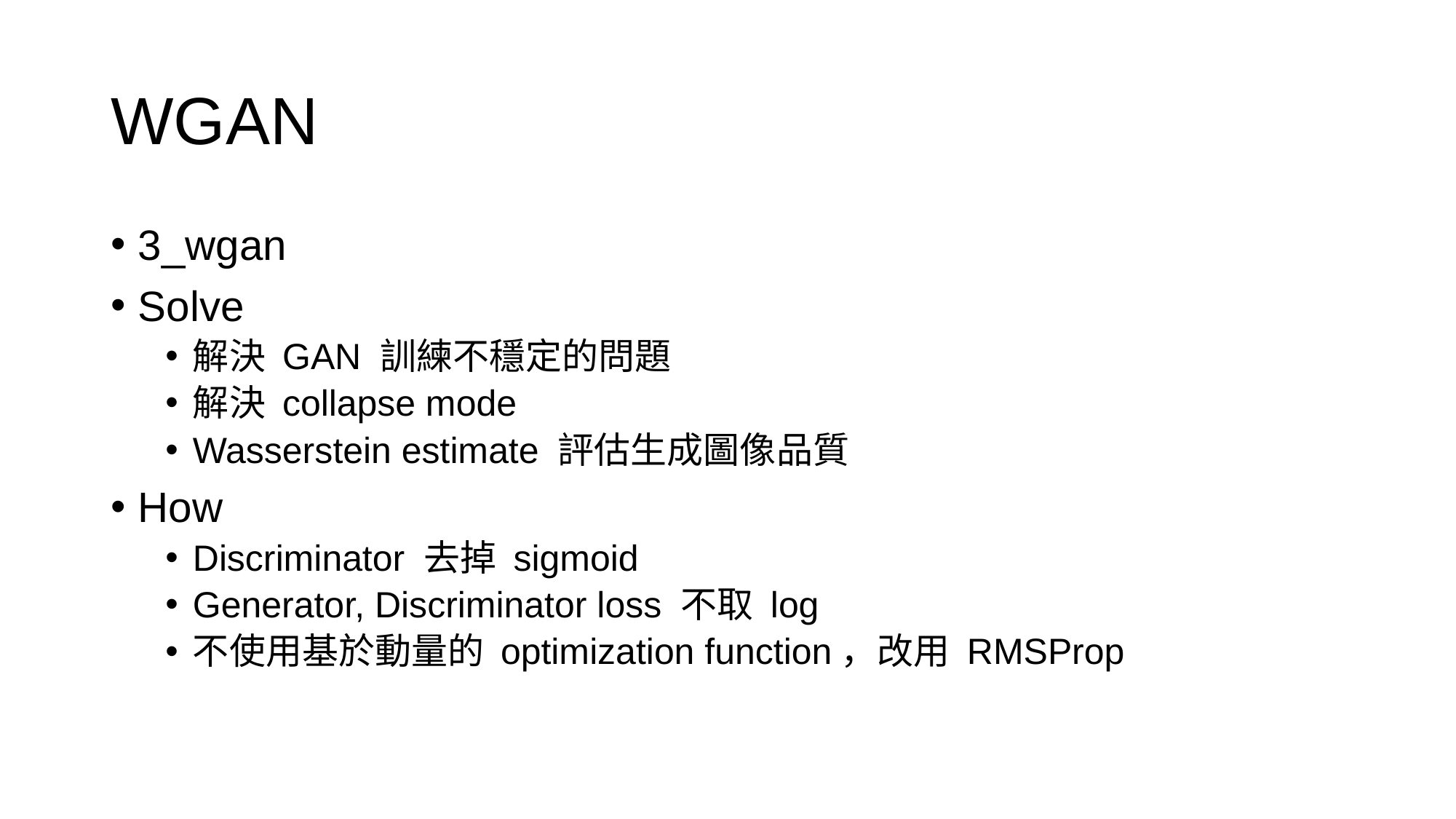

# WGAN
3_wgan
Solve
解決 GAN 訓練不穩定的問題
解決 collapse mode
Wasserstein estimate 評估生成圖像品質
How
Discriminator 去掉 sigmoid
Generator, Discriminator loss 不取 log
不使用基於動量的 optimization function，改用 RMSProp